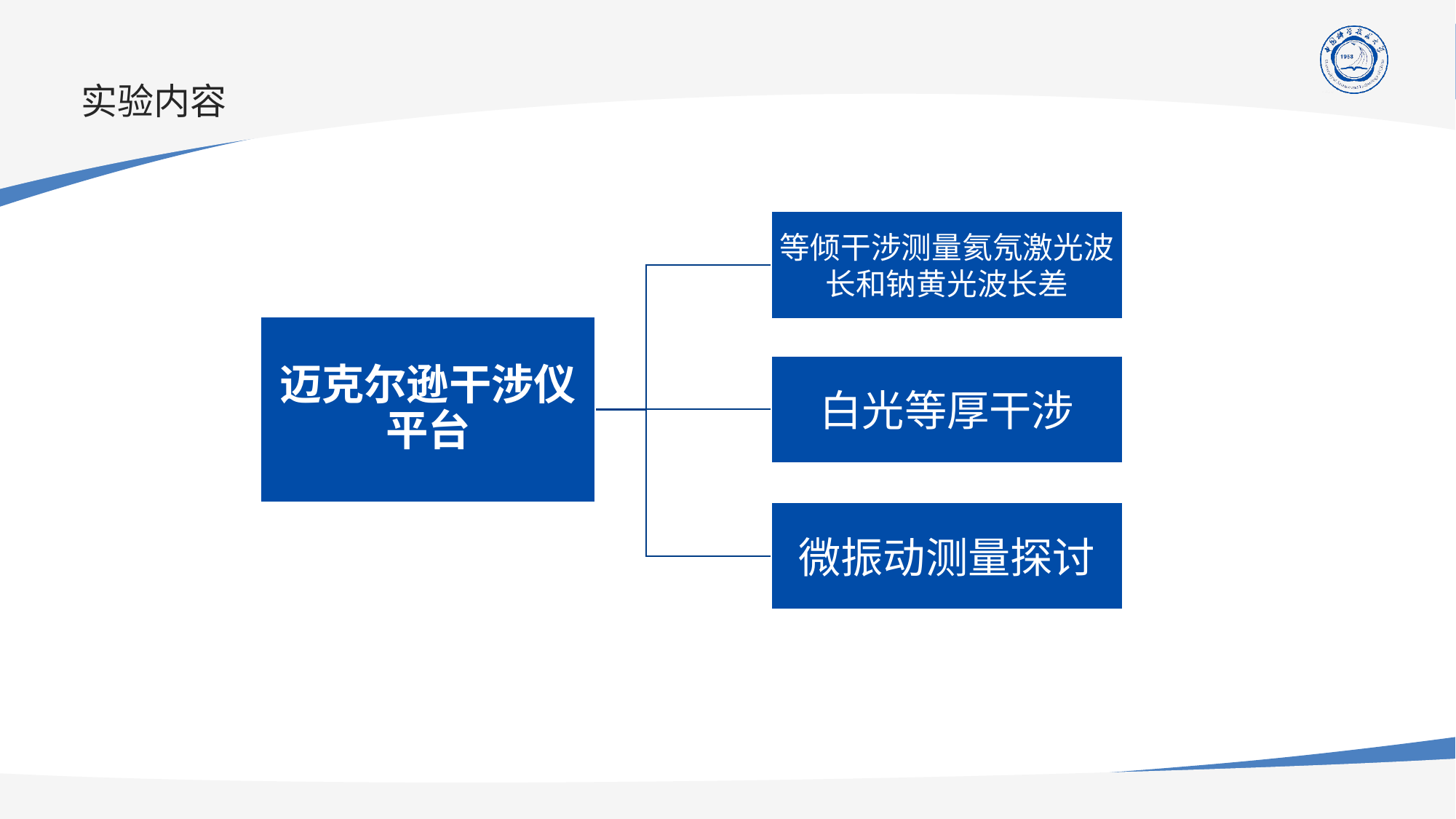

# 实验内容

迈克尔逊干涉仪平台
等倾干涉测量氦氖激光波长和钠黄光波长差
白光等厚干涉
微振动测量探讨